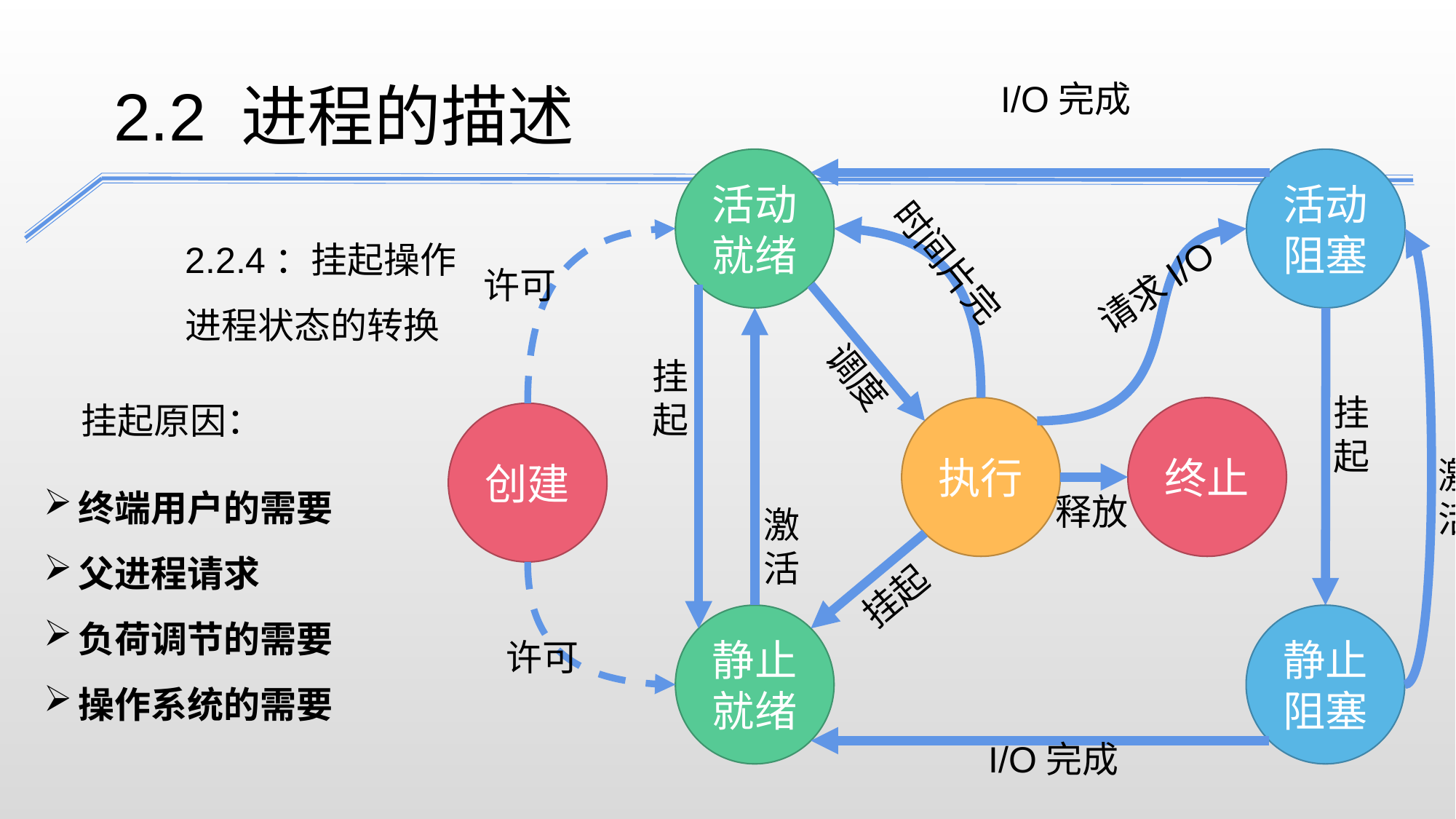

2.2 进程的描述
I/O完成
活动
就绪
活动
阻塞
2.2.4：挂起操作
进程状态的转换
时间片完
许可
请求I/O
挂起
调度
挂起
挂起原因：
执行
终止
创建
激活
终端用户的需要
父进程请求
负荷调节的需要
操作系统的需要
释放
激活
挂起
静止
就绪
静止阻塞
许可
I/O完成